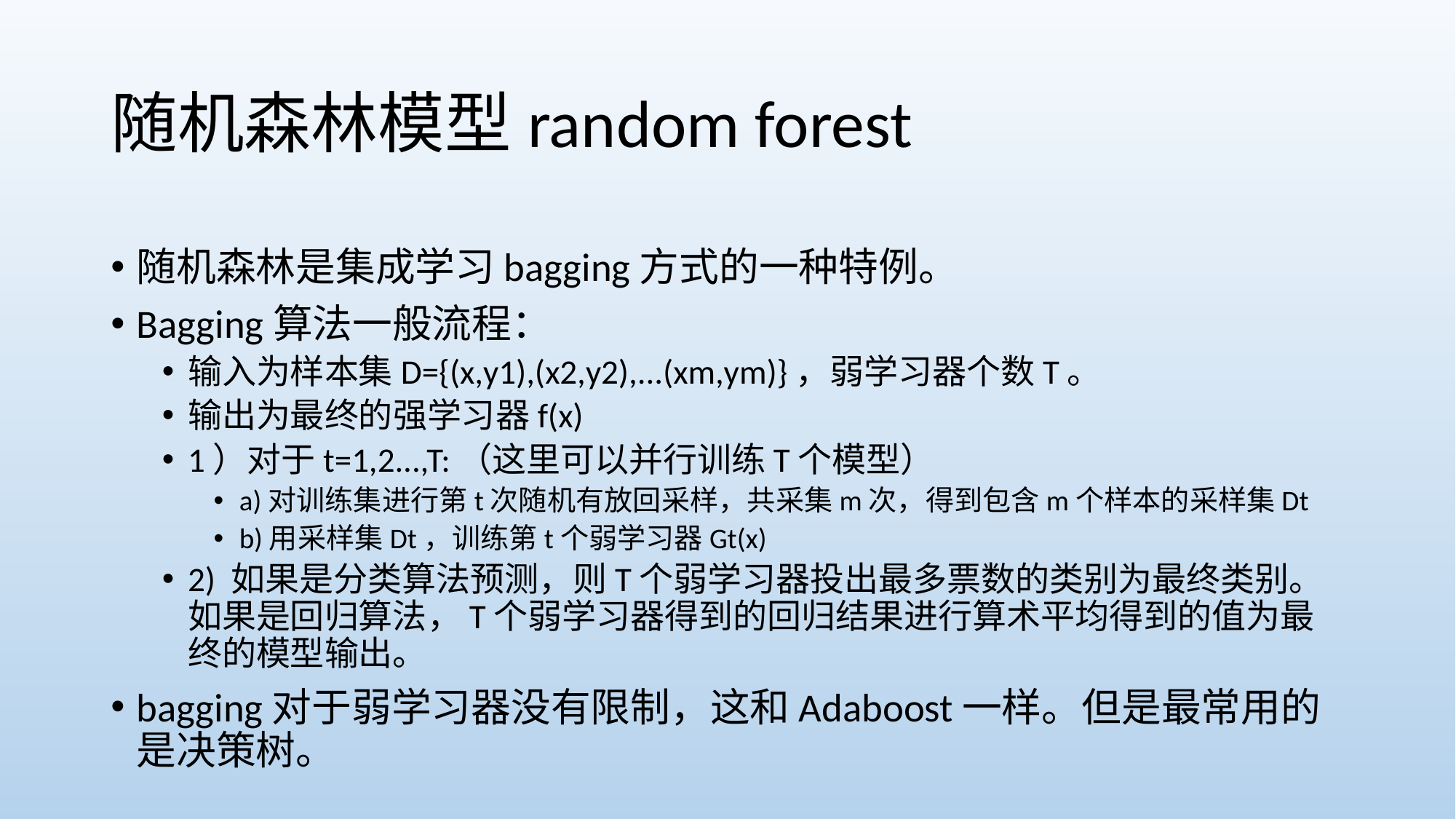

# 随机森林模型random forest
随机森林是集成学习bagging方式的一种特例。
Bagging算法一般流程：
输入为样本集D={(x,y1),(x2,y2),...(xm,ym)}，弱学习器个数T。
输出为最终的强学习器f(x)
1）对于t=1,2...,T:（这里可以并行训练T个模型）
a)对训练集进行第t次随机有放回采样，共采集m次，得到包含m个样本的采样集Dt
b)用采样集Dt，训练第t个弱学习器Gt(x)
2) 如果是分类算法预测，则T个弱学习器投出最多票数的类别为最终类别。如果是回归算法，T个弱学习器得到的回归结果进行算术平均得到的值为最终的模型输出。
bagging对于弱学习器没有限制，这和Adaboost一样。但是最常用的是决策树。